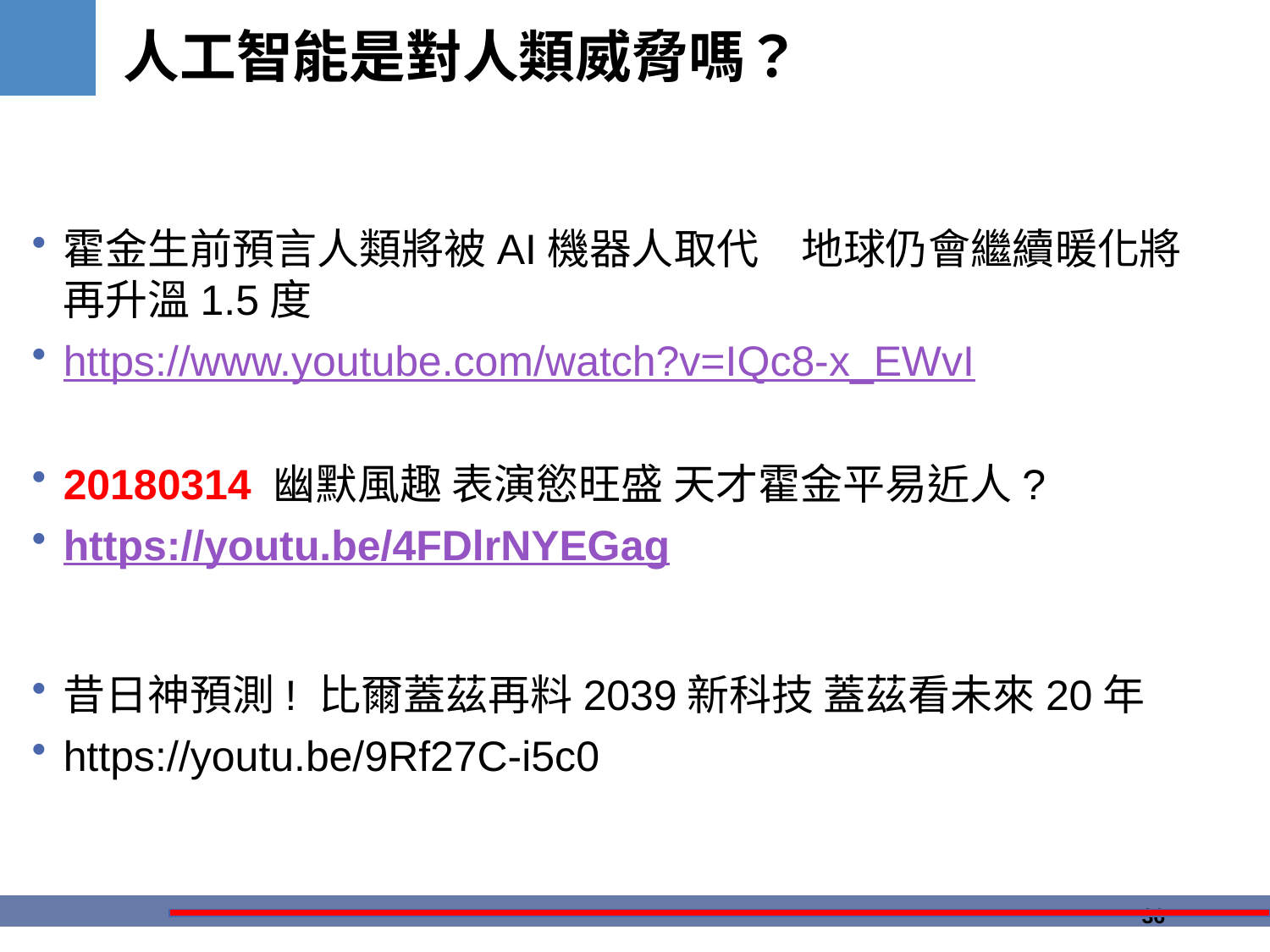

# 人工智能是對人類威脅嗎？
霍金生前預言人類將被AI機器人取代　地球仍會繼續暖化將再升溫1.5度
https://www.youtube.com/watch?v=IQc8-x_EWvI

20180314 幽默風趣 表演慾旺盛 天才霍金平易近人?
https://youtu.be/4FDlrNYEGag

昔日神預測! 比爾蓋茲再料2039新科技 蓋茲看未來20年
https://youtu.be/9Rf27C-i5c0